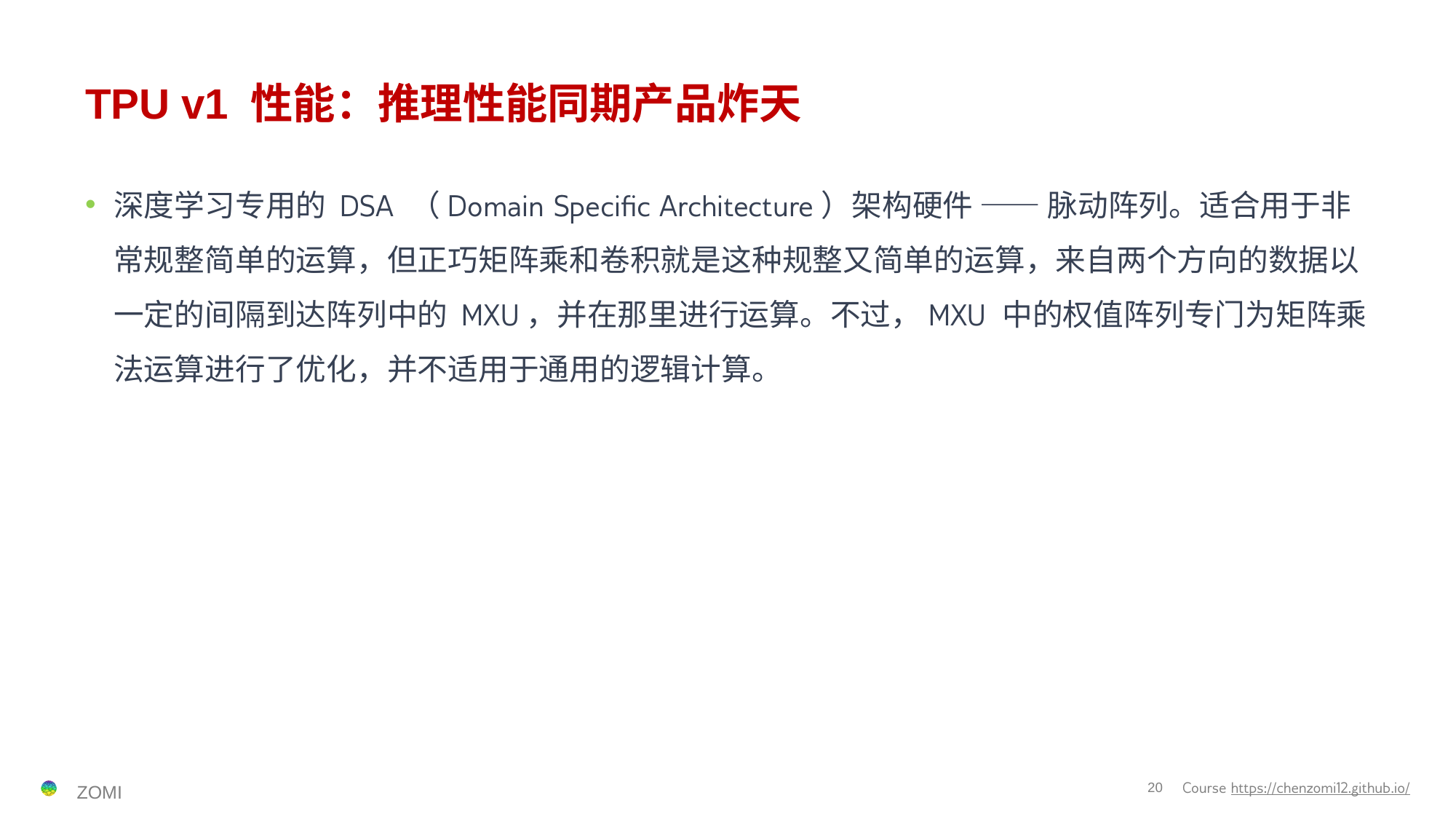

# TPU v1 性能：推理性能同期产品炸天
深度学习专用的 DSA （Domain Specific Architecture）架构硬件 —— 脉动阵列。适合用于非常规整简单的运算，但正巧矩阵乘和卷积就是这种规整又简单的运算，来自两个方向的数据以一定的间隔到达阵列中的 MXU，并在那里进行运算。不过，MXU 中的权值阵列专门为矩阵乘法运算进行了优化，并不适用于通用的逻辑计算。